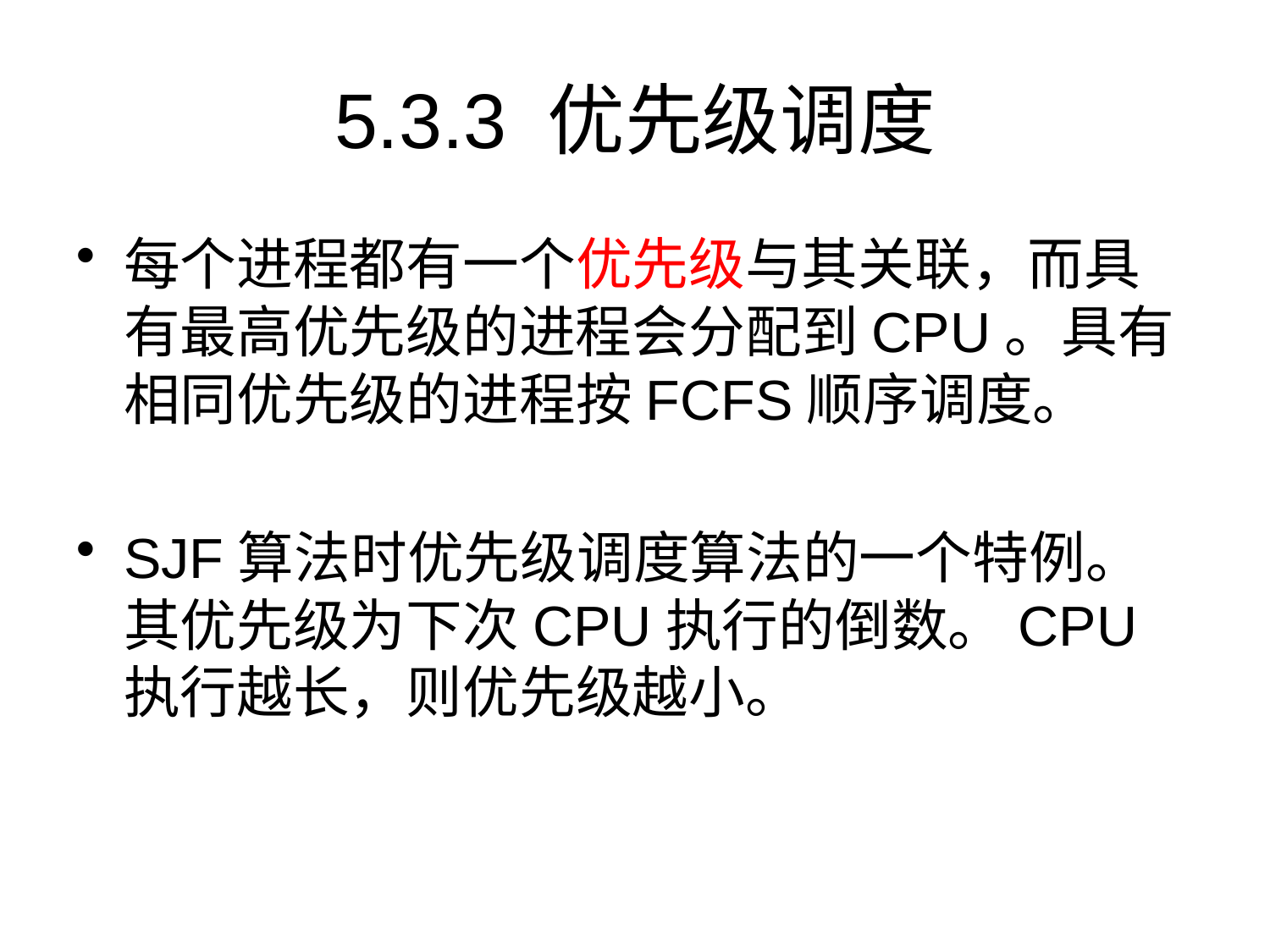

# 5.3.3 优先级调度
每个进程都有一个优先级与其关联，而具有最高优先级的进程会分配到CPU。具有相同优先级的进程按FCFS顺序调度。

SJF算法时优先级调度算法的一个特例。其优先级为下次CPU执行的倒数。CPU执行越长，则优先级越小。